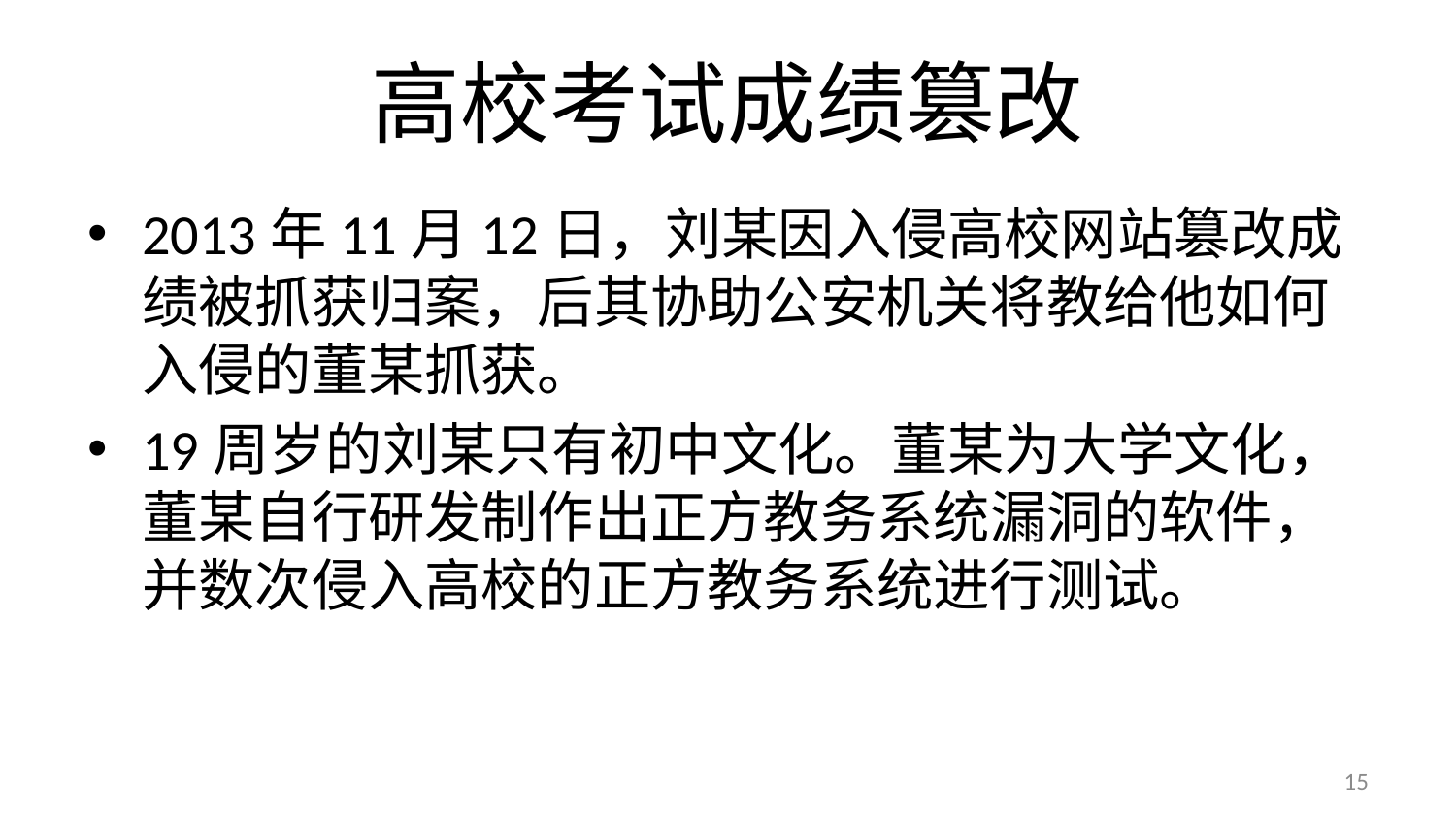

# 高校考试成绩篡改
2013年11月12日，刘某因入侵高校网站篡改成绩被抓获归案，后其协助公安机关将教给他如何入侵的董某抓获。
19周岁的刘某只有初中文化。董某为大学文化，董某自行研发制作出正方教务系统漏洞的软件，并数次侵入高校的正方教务系统进行测试。
15